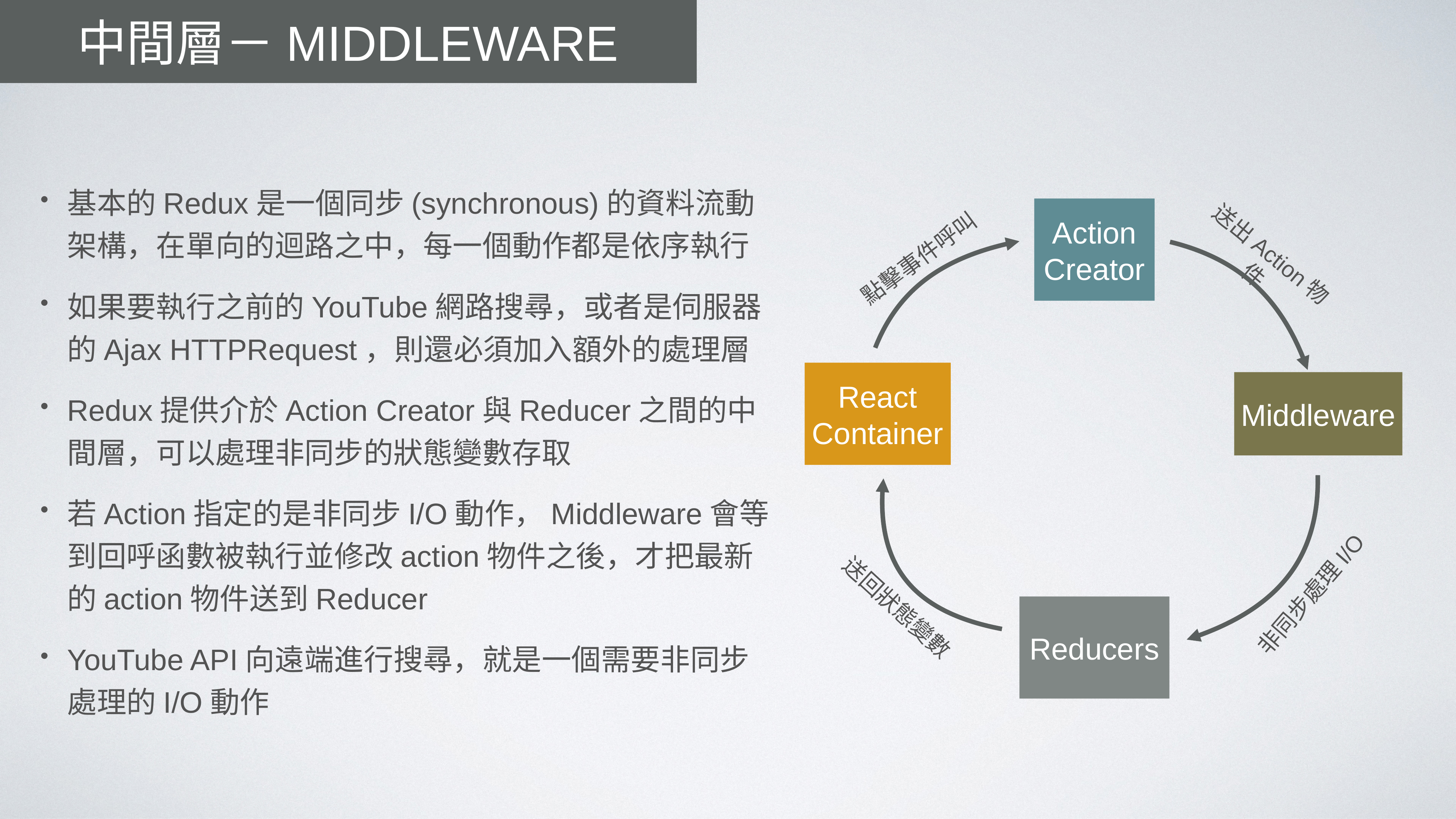

# 中間層－Middleware
基本的Redux是一個同步(synchronous)的資料流動架構，在單向的迴路之中，每一個動作都是依序執行
如果要執行之前的YouTube網路搜尋，或者是伺服器的Ajax HTTPRequest，則還必須加入額外的處理層
Redux提供介於Action Creator與Reducer之間的中間層，可以處理非同步的狀態變數存取
若Action指定的是非同步I/O動作，Middleware會等到回呼函數被執行並修改action物件之後，才把最新的action物件送到Reducer
YouTube API向遠端進行搜尋，就是一個需要非同步處理的I/O動作
Action Creator
點擊事件呼叫

送出Action物件
React Container
Middleware

非同步處理I/O
送回狀態變數
Reducers